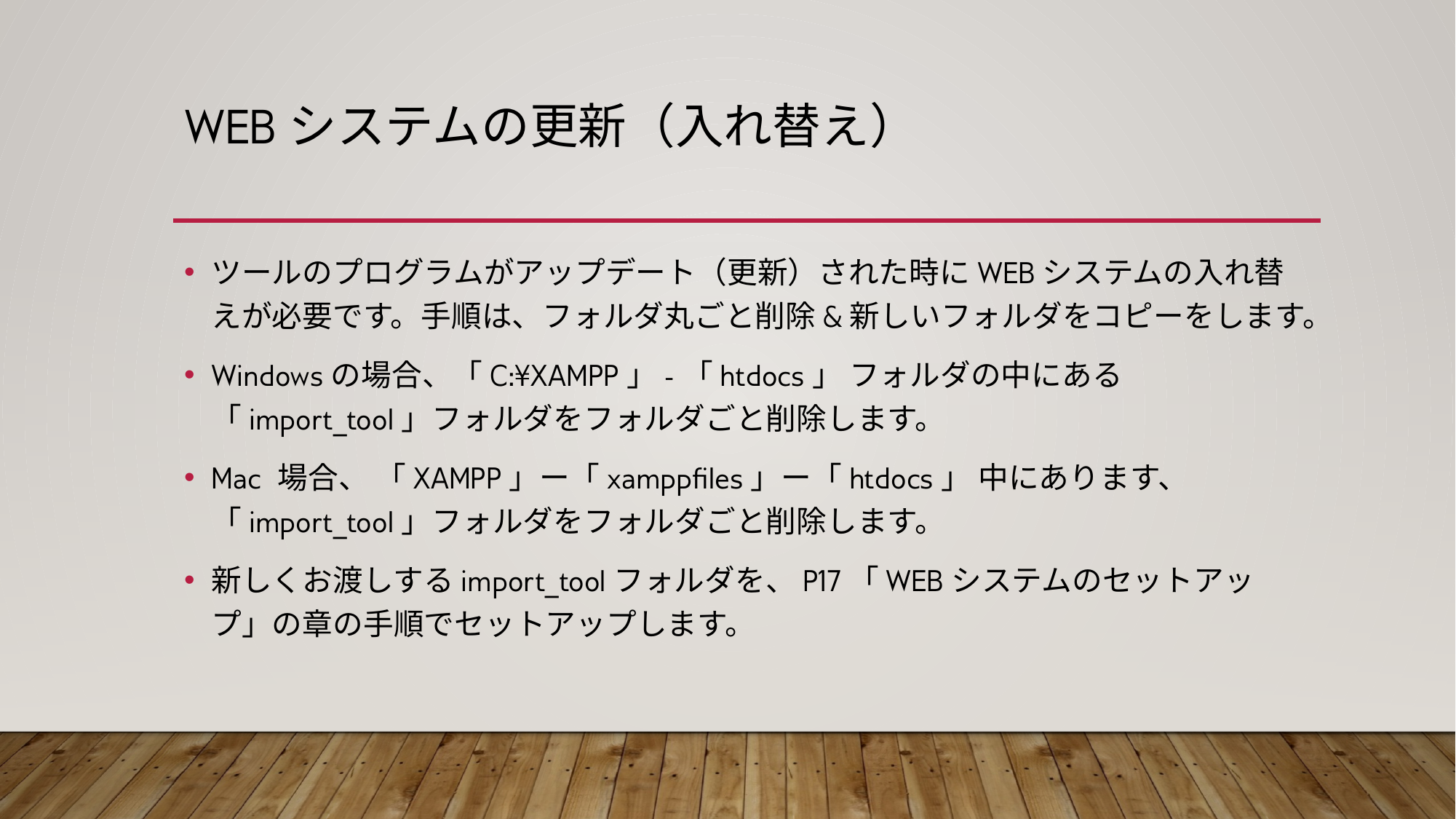

# WEBシステムの更新（入れ替え）
ツールのプログラムがアップデート（更新）された時にWEBシステムの入れ替えが必要です。手順は、フォルダ丸ごと削除&新しいフォルダをコピーをします。
Windowsの場合、「C:¥XAMPP」-「htdocs」 フォルダの中にある「import_tool」フォルダをフォルダごと削除します。
Mac 場合、 「XAMPP」ー「xamppfiles」ー「htdocs」 中にあります、 「import_tool」フォルダをフォルダごと削除します。
新しくお渡しするimport_toolフォルダを、P17「WEBシステムのセットアップ」の章の手順でセットアップします。